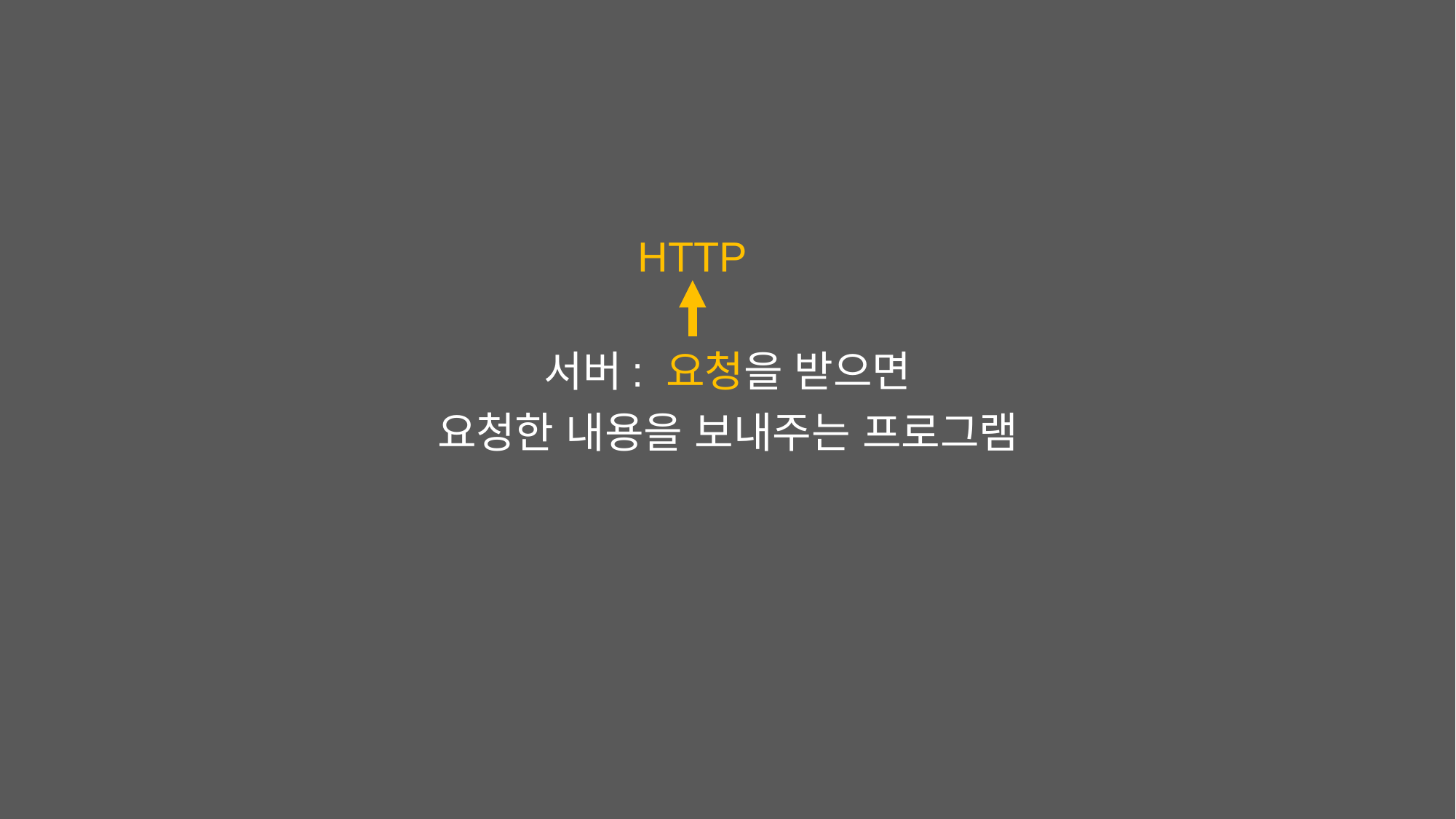

HTTP
서버: 요청을 받으면
요청한 내용을 보내주는 프로그램